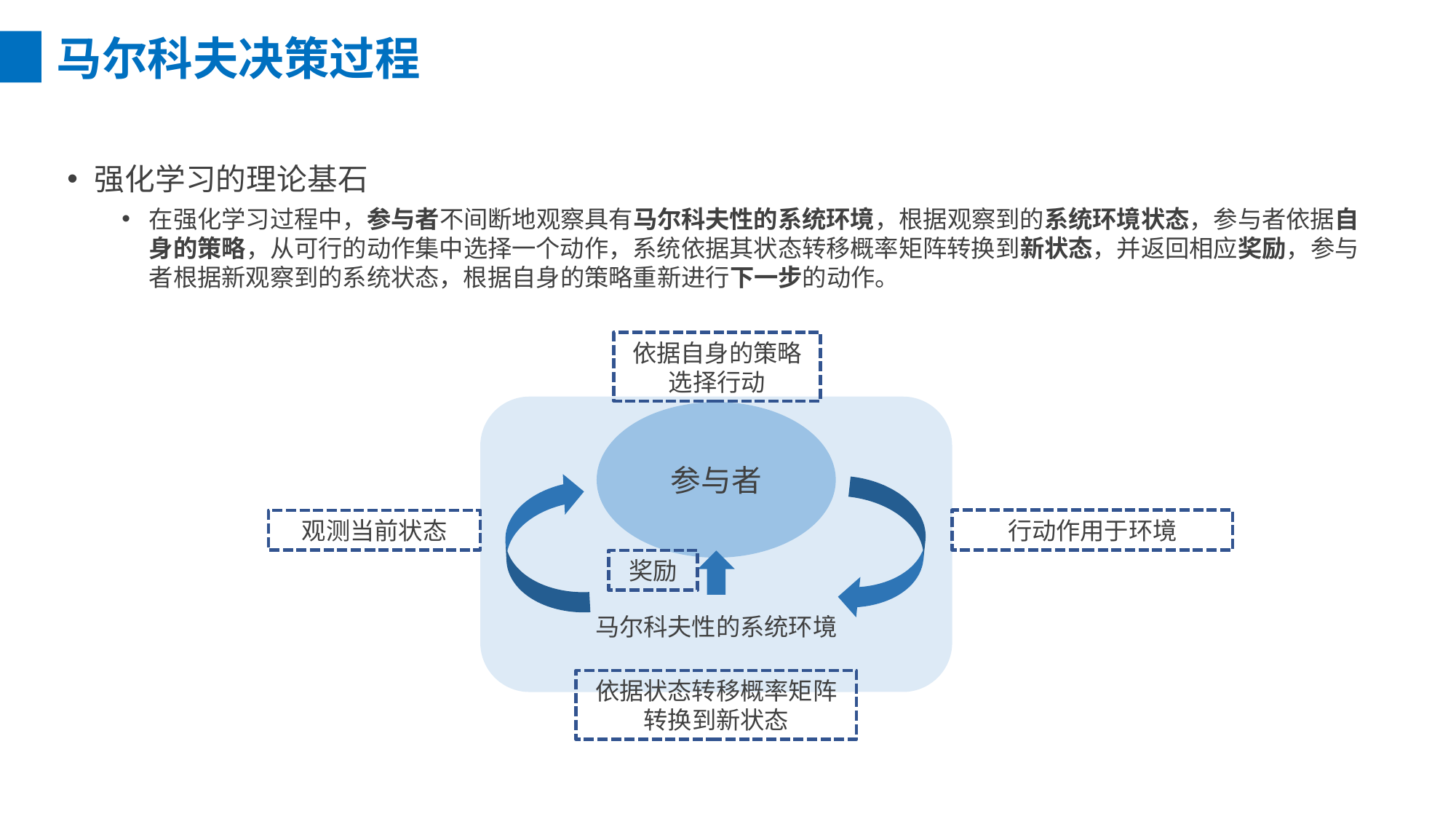

马尔科夫决策过程
强化学习的理论基石
在强化学习过程中，参与者不间断地观察具有马尔科夫性的系统环境，根据观察到的系统环境状态，参与者依据自身的策略，从可行的动作集中选择一个动作，系统依据其状态转移概率矩阵转换到新状态，并返回相应奖励，参与者根据新观察到的系统状态，根据自身的策略重新进行下一步的动作。

依据自身的策略选择行动

马尔科夫性的系统环境
参与者

行动作用于环境
观测当前状态
依据状态转移概率矩阵转换到新状态
奖励